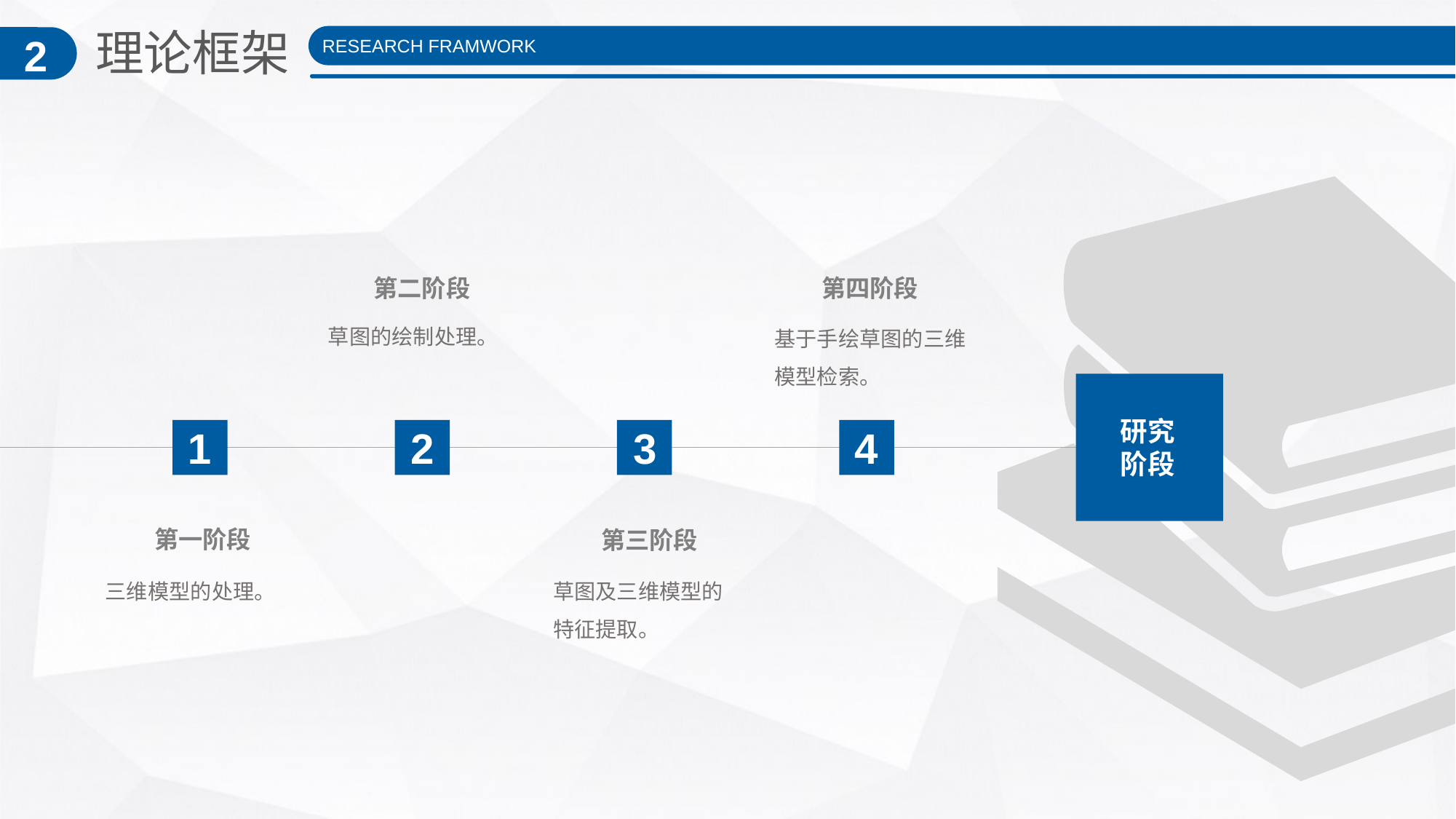

理论框架
2

RESEARCH FRAMWORK

第二阶段
草图的绘制处理。
第四阶段
基于手绘草图的三维模型检索。

研究阶段
4

1

2

3

第一阶段
三维模型的处理。
第三阶段
草图及三维模型的特征提取。